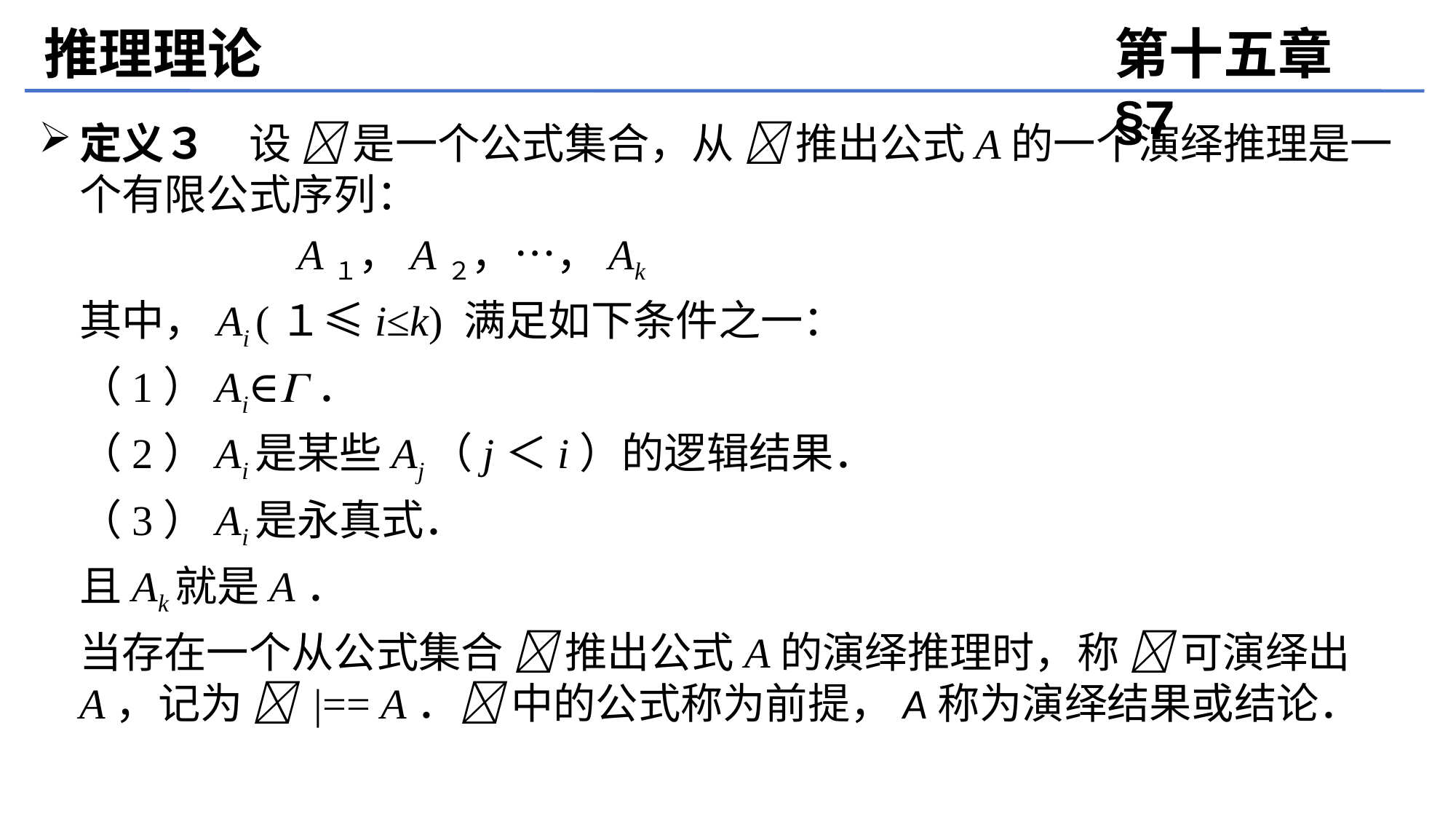

推理理论
第十五章 §7
定义３　设 Γ 是一个公式集合，从 Γ 推出公式A的一个演绎推理是一个有限公式序列：
			A１，A２，…，Ak
	其中，Ai (１≤i≤k) 满足如下条件之一：
	（1）Ai∈Γ．
	（2）Ai是某些Aj（j＜i）的逻辑结果．
	（3）Ai是永真式．
	且Ak就是A．
	当存在一个从公式集合 Γ 推出公式A的演绎推理时，称 Γ 可演绎出A，记为 Γ |== A．Γ 中的公式称为前提，A称为演绎结果或结论．